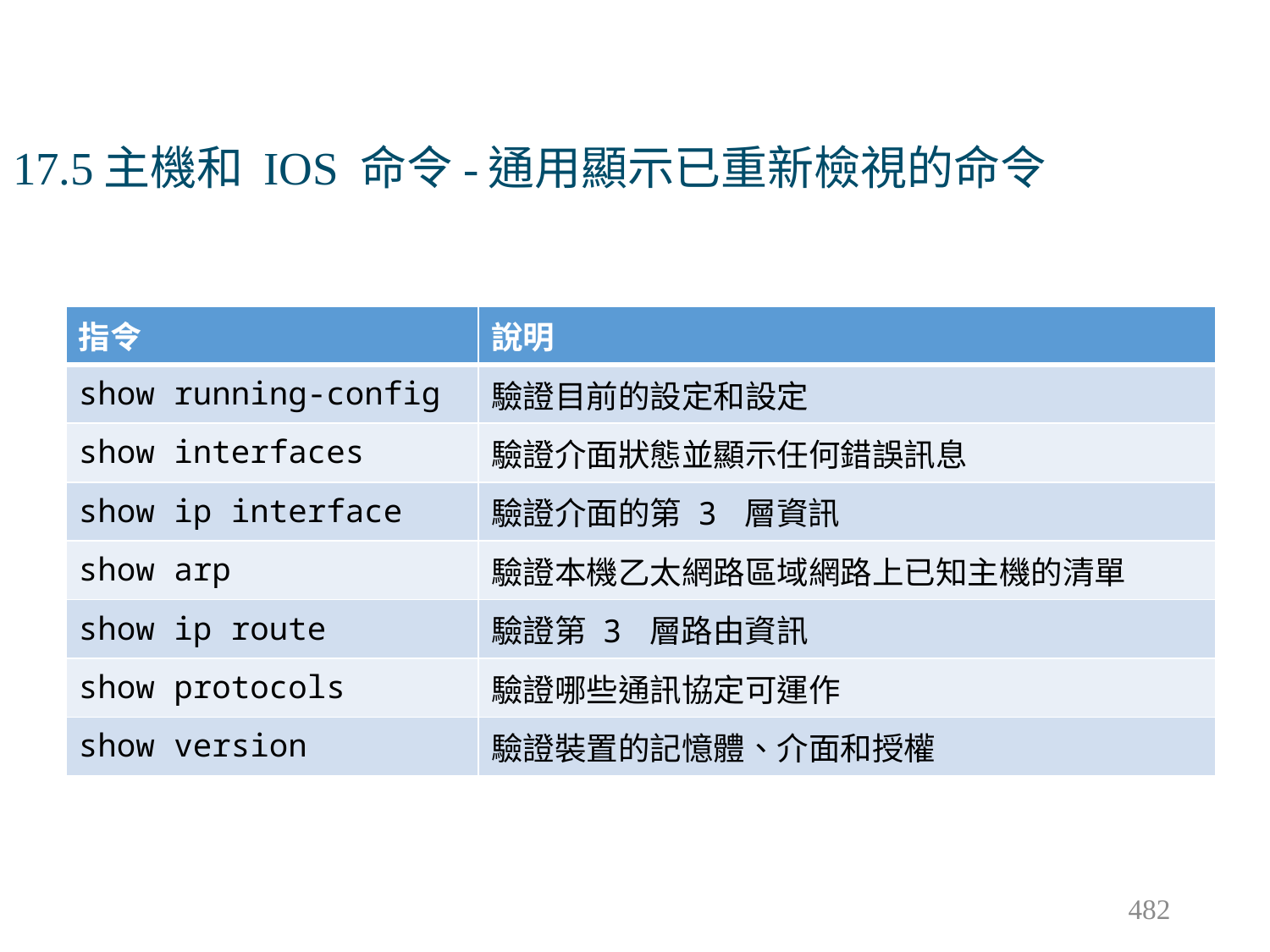

# 17.5主機和 IOS 命令-通用顯示已重新檢視的命令
| 指令 | 說明 |
| --- | --- |
| show running-config | 驗證目前的設定和設定 |
| show interfaces | 驗證介面狀態並顯示任何錯誤訊息 |
| show ip interface | 驗證介面的第 3 層資訊 |
| show arp | 驗證本機乙太網路區域網路上已知主機的清單 |
| show ip route | 驗證第 3 層路由資訊 |
| show protocols | 驗證哪些通訊協定可運作 |
| show version | 驗證裝置的記憶體、介面和授權 |
482